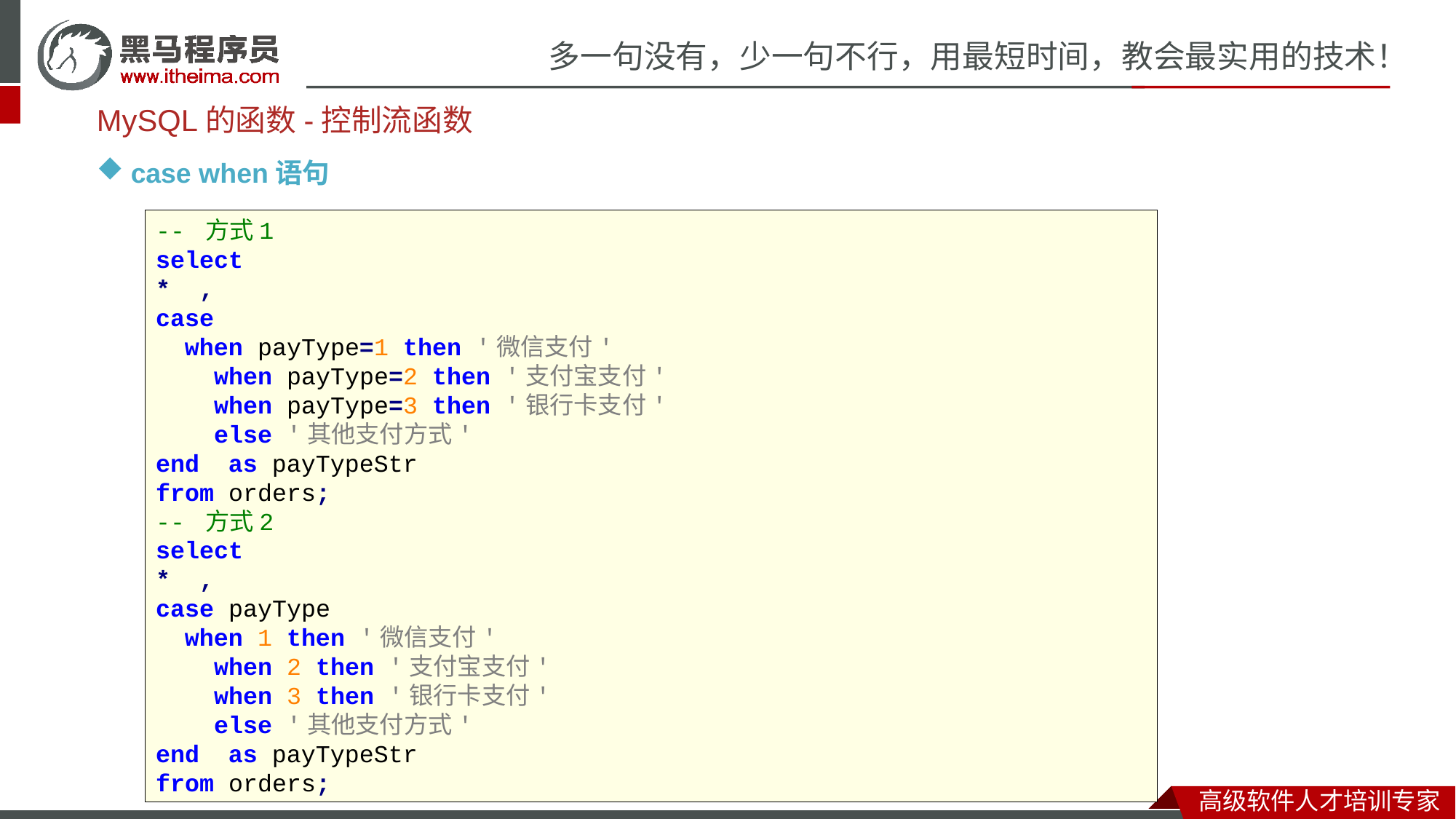

MySQL的函数-控制流函数
case when语句
-- 方式1
select
*  ,
case
  when payType=1 then '微信支付'
    when payType=2 then '支付宝支付'
    when payType=3 then '银行卡支付'
    else '其他支付方式'
end  as payTypeStr
from orders;
-- 方式2
select
*  ,
case payType
  when 1 then '微信支付'
    when 2 then '支付宝支付'
    when 3 then '银行卡支付'
    else '其他支付方式'
end  as payTypeStr
from orders;